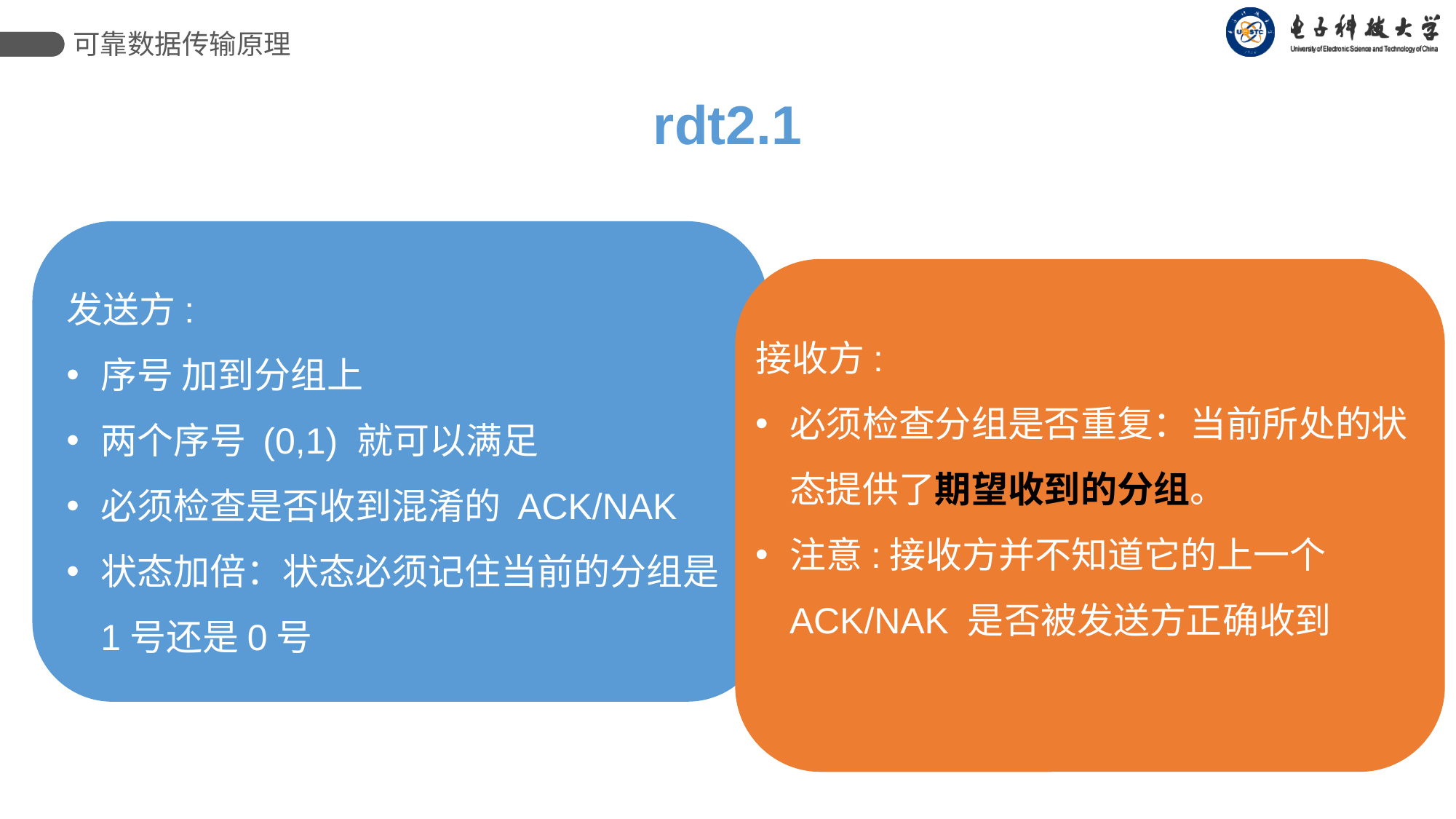

可靠数据传输原理

rdt2.1
发送方:
序号 加到分组上
两个序号 (0,1) 就可以满足
必须检查是否收到混淆的 ACK/NAK
状态加倍：状态必须记住当前的分组是1号还是0号

接收方:
必须检查分组是否重复：当前所处的状态提供了期望收到的分组。
注意:接收方并不知道它的上一个ACK/NAK 是否被发送方正确收到